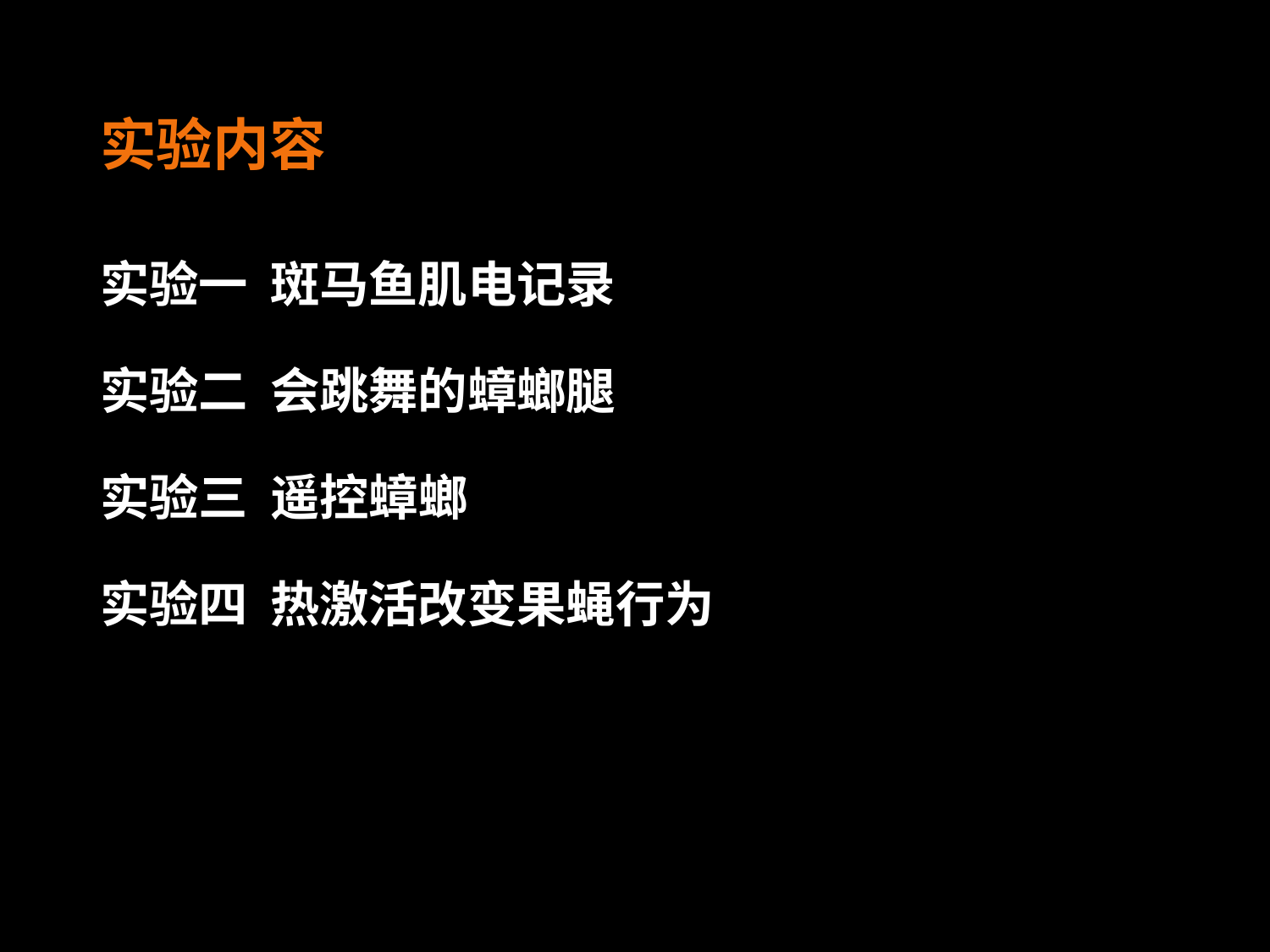

# 实验内容
实验一  斑马鱼肌电记录

实验二  会跳舞的蟑螂腿

实验三  遥控蟑螂

实验四  热激活改变果蝇行为